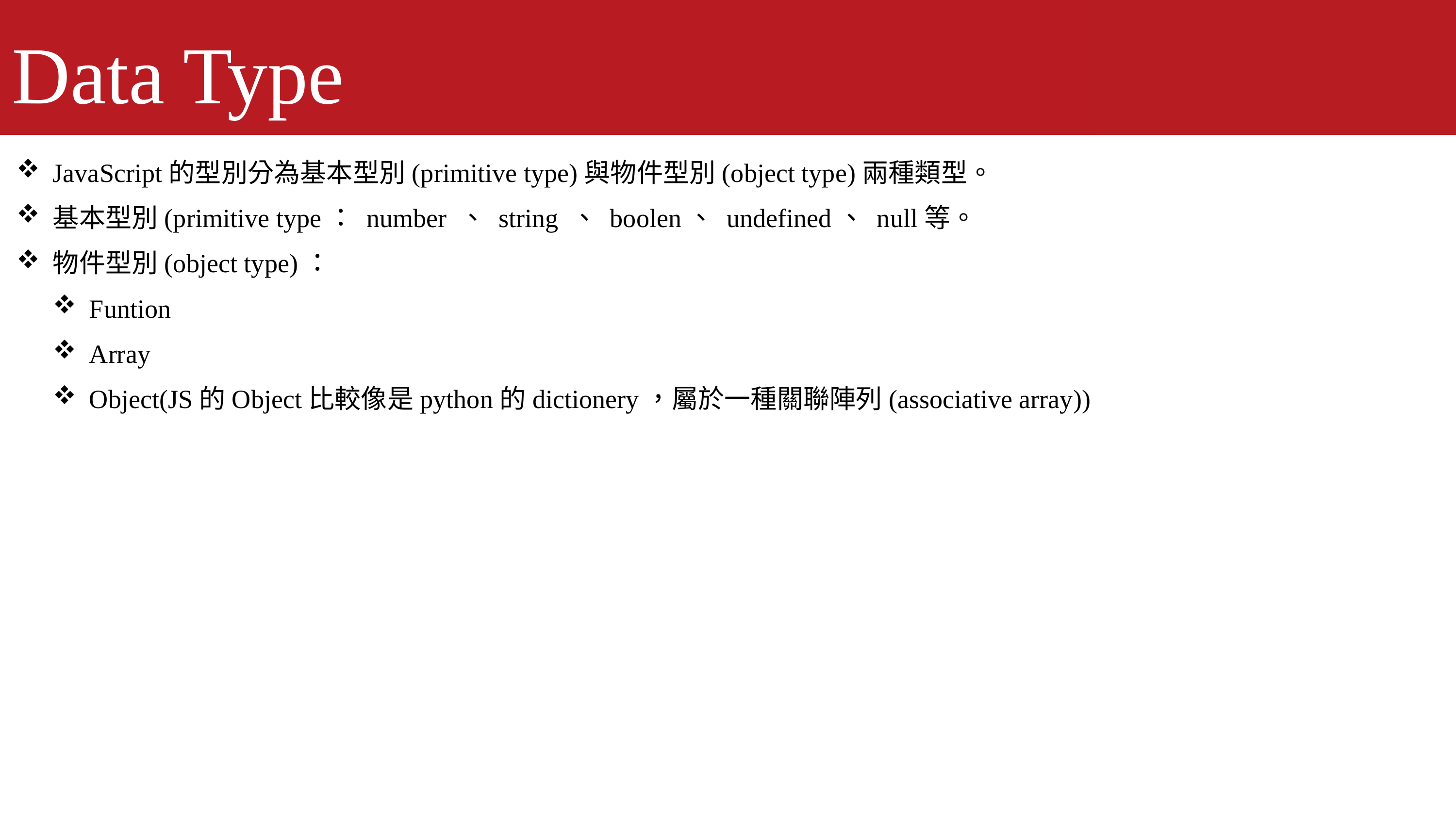

Data Type
JavaScript的型別分為基本型別(primitive type)與物件型別(object type)兩種類型。
基本型別(primitive type： number 、 string 、 boolen、 undefined、 null等。
物件型別(object type)：
Funtion
Array
Object(JS的Object比較像是python的dictionery，屬於一種關聯陣列(associative array))